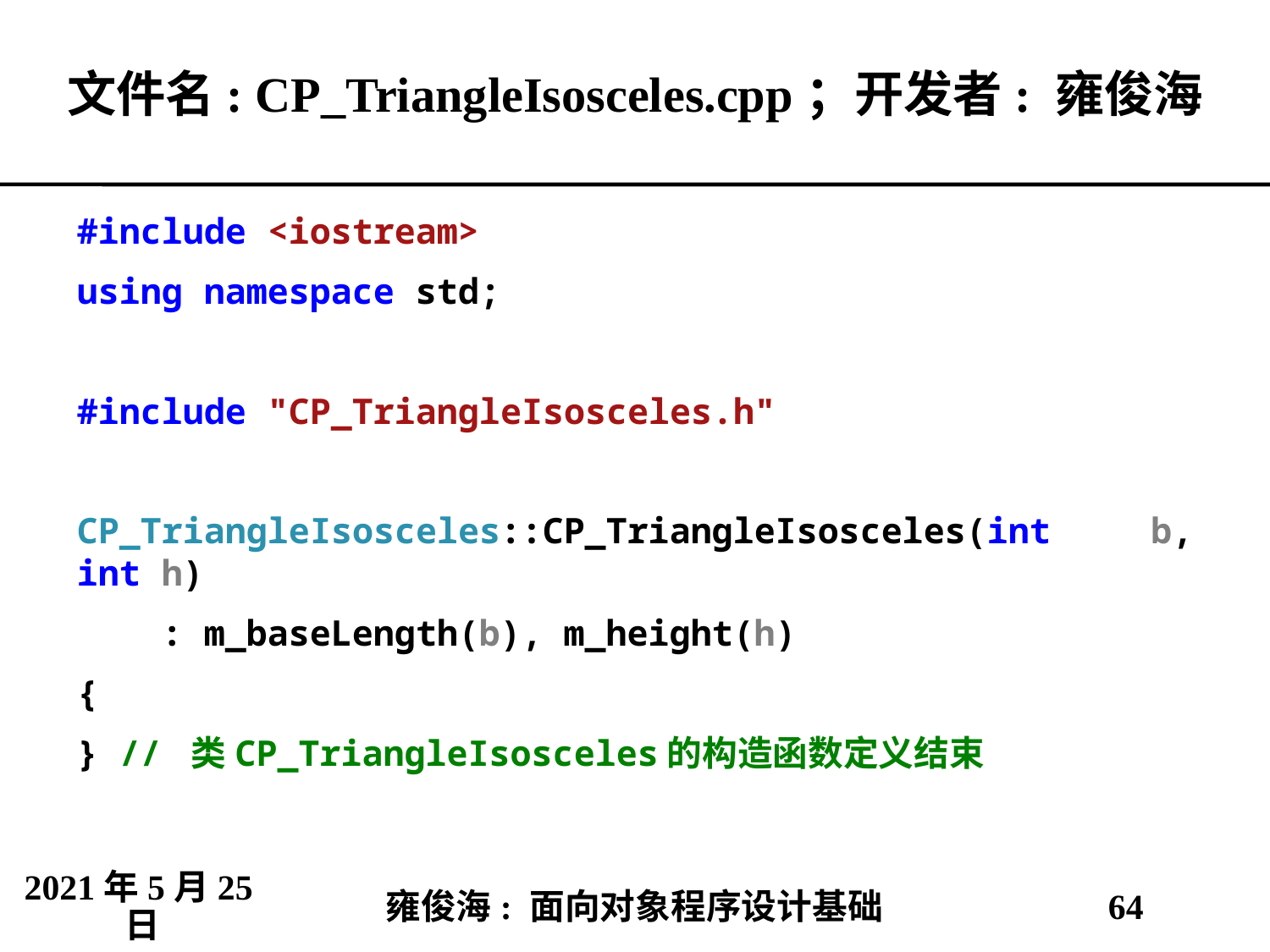

# 文件名: CP_TriangleIsosceles.cpp；开发者: 雍俊海

#include <iostream>
using namespace std;

#include "CP_TriangleIsosceles.h"

CP_TriangleIsosceles::CP_TriangleIsosceles(int b, int h)
    : m_baseLength(b), m_height(h)
{
} // 类CP_TriangleIsosceles的构造函数定义结束
2021年5月25日
雍俊海: 面向对象程序设计基础
64